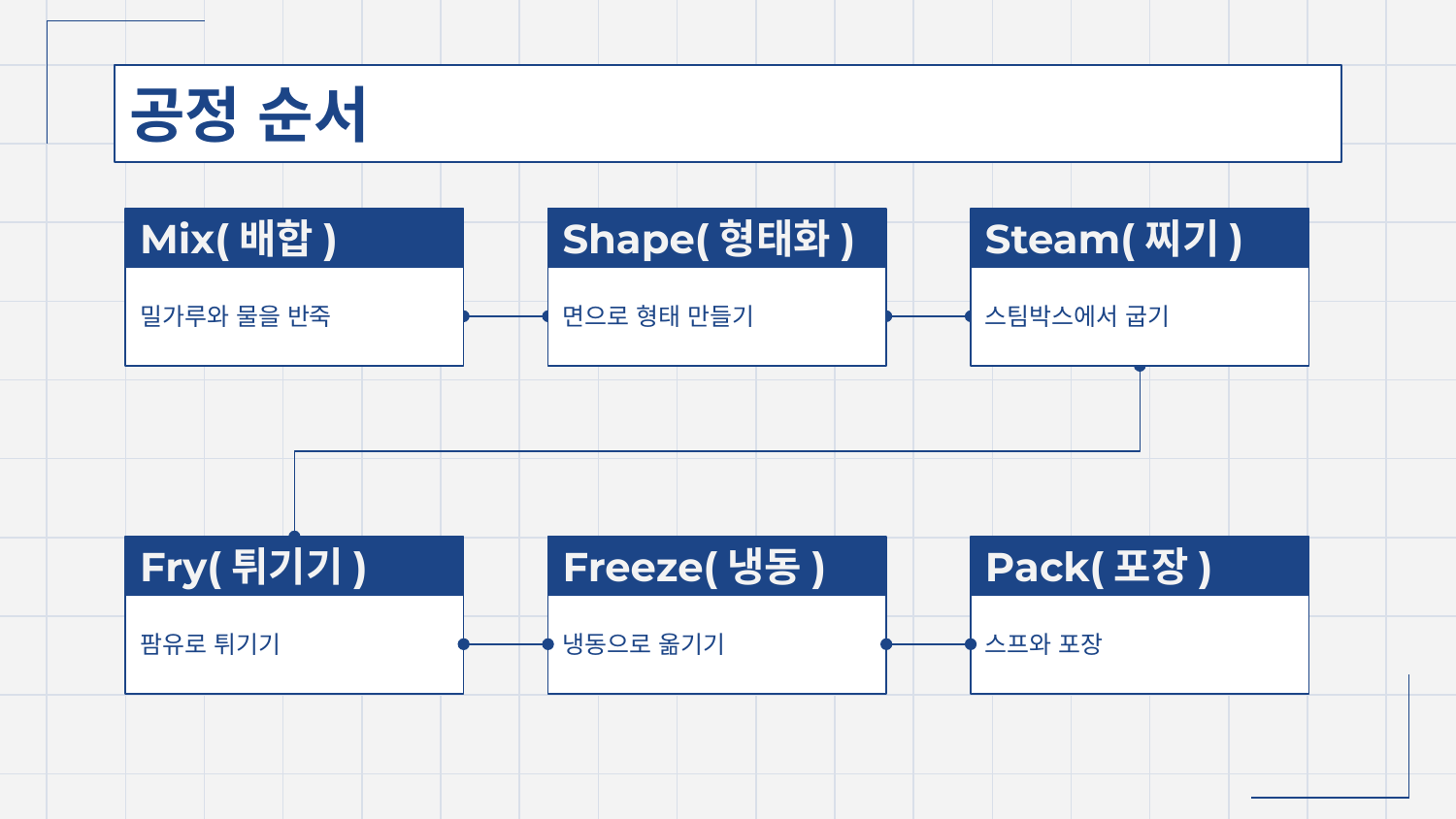

공정 순서
Mix(배합)
Shape(형태화)
Steam(찌기)
밀가루와 물을 반죽
면으로 형태 만들기
스팀박스에서 굽기
Fry(튀기기)
Freeze(냉동)
Pack(포장)
팜유로 튀기기
냉동으로 옮기기
스프와 포장